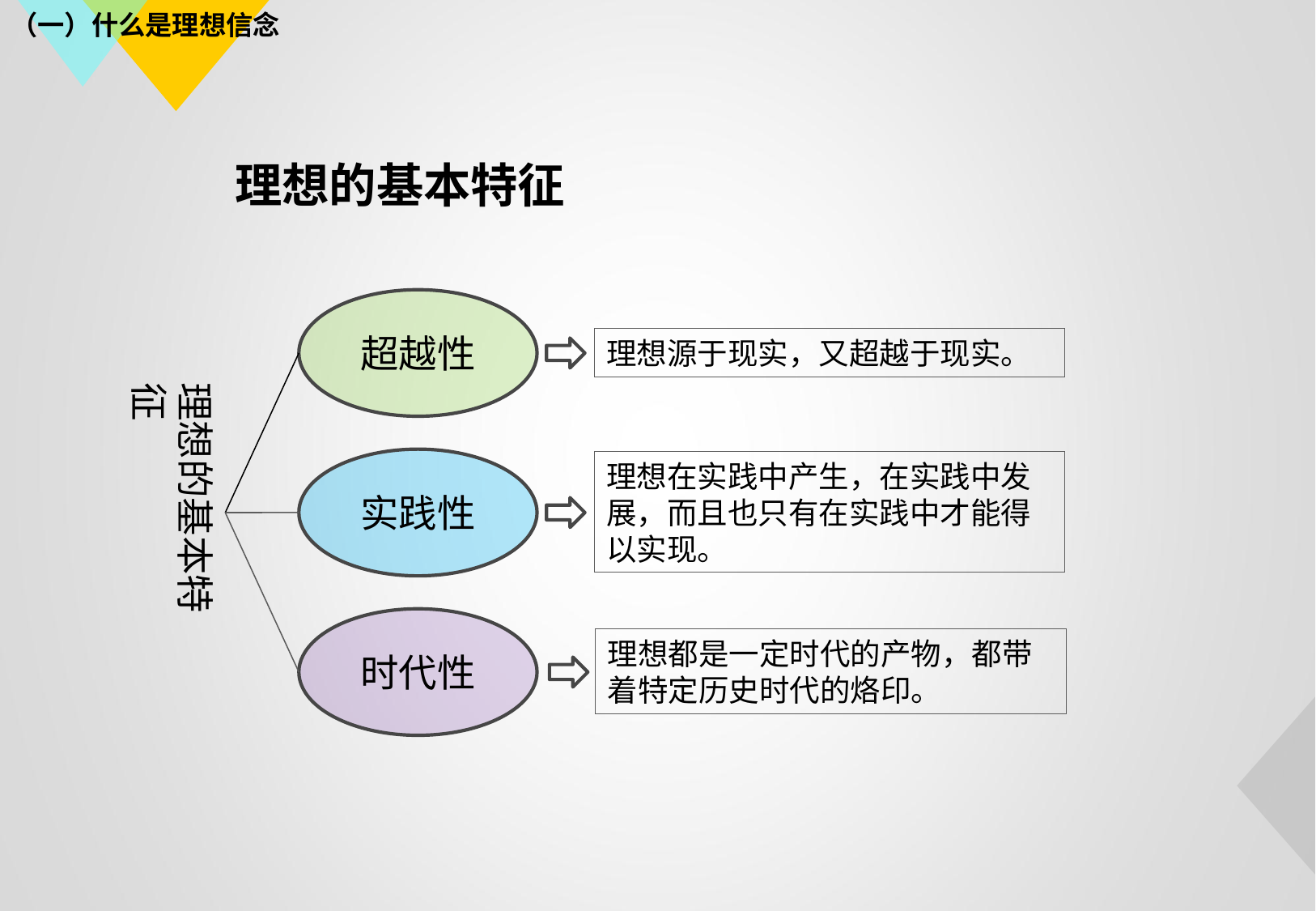

（一）什么是理想信念
理想的基本特征
超越性
理想源于现实，又超越于现实。

理想的基本特征
实践性
理想在实践中产生，在实践中发展，而且也只有在实践中才能得以实现。

时代性
理想都是一定时代的产物，都带着特定历史时代的烙印。